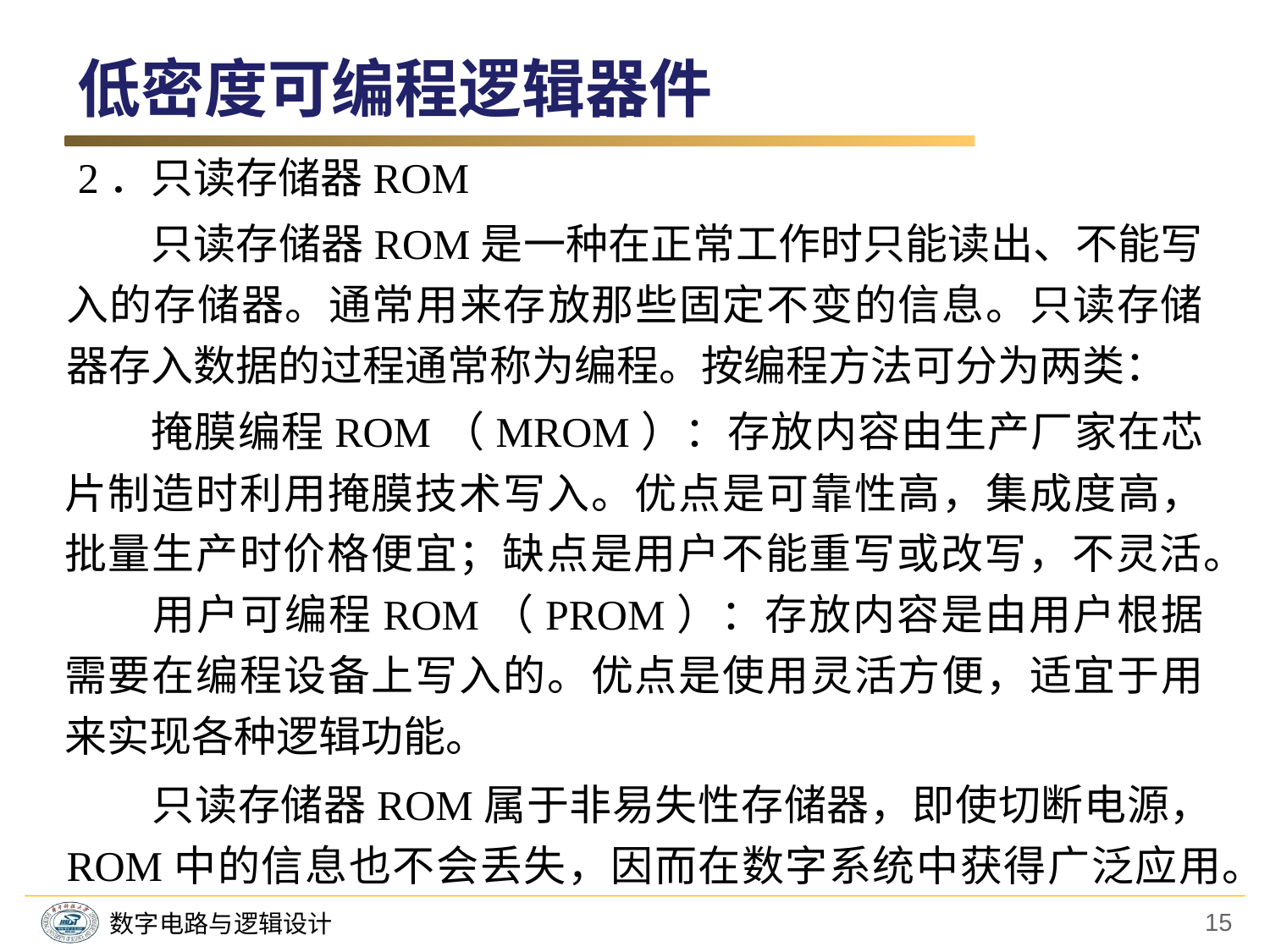

低密度可编程逻辑器件
2．只读存储器ROM
　　只读存储器ROM是一种在正常工作时只能读出、不能写入的存储器。通常用来存放那些固定不变的信息。只读存储器存入数据的过程通常称为编程。按编程方法可分为两类：

　　掩膜编程ROM（MROM）：存放内容由生产厂家在芯片制造时利用掩膜技术写入。优点是可靠性高，集成度高，批量生产时价格便宜；缺点是用户不能重写或改写，不灵活。
　　用户可编程ROM（PROM）：存放内容是由用户根据需要在编程设备上写入的。优点是使用灵活方便，适宜于用来实现各种逻辑功能。
　　只读存储器ROM属于非易失性存储器，即使切断电源，ROM中的信息也不会丢失，因而在数字系统中获得广泛应用。
15
数字电路与逻辑设计